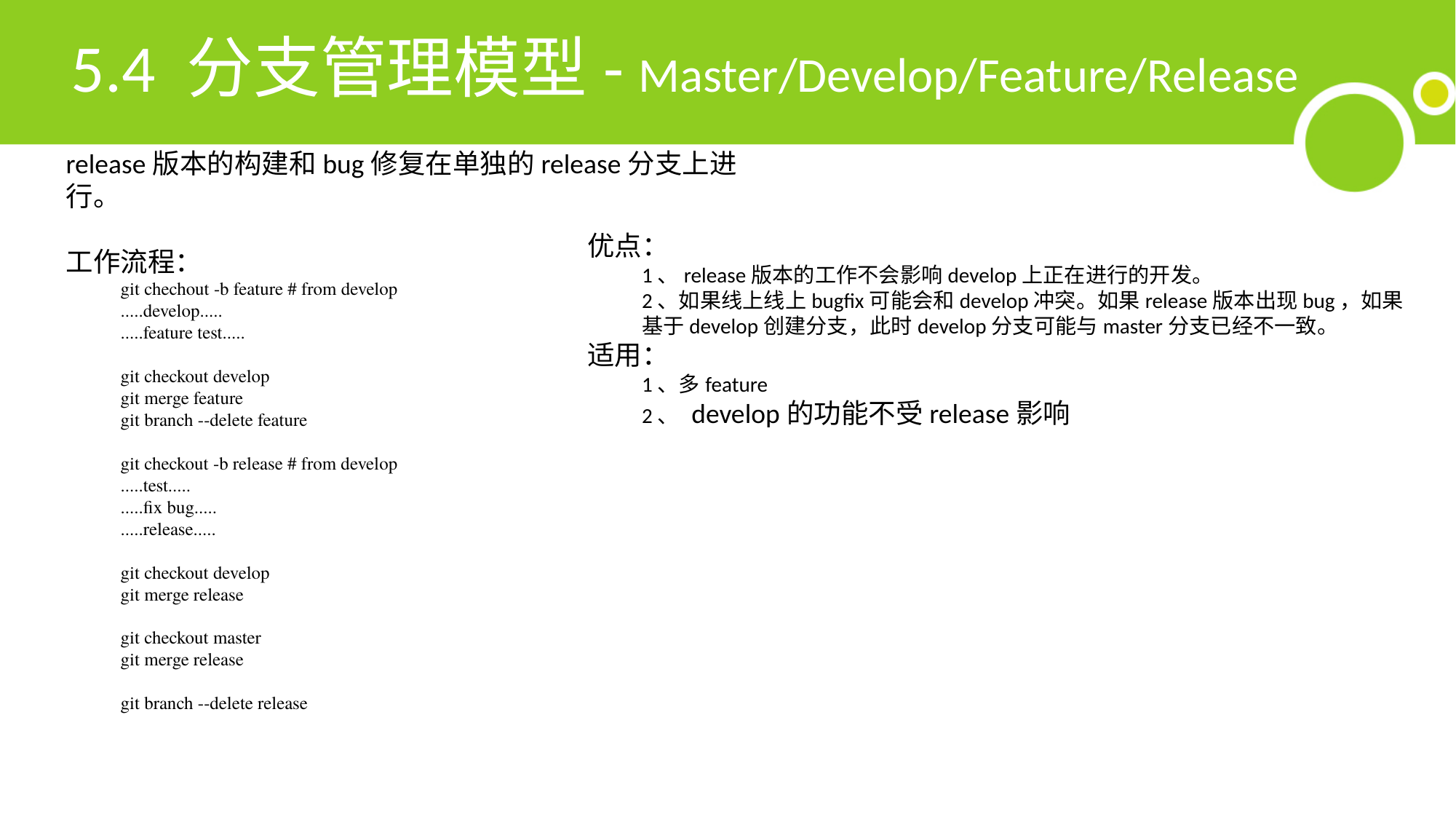

5.4 分支管理模型- Master/Develop/Feature/Release
release版本的构建和bug修复在单独的release分支上进行。

工作流程：
git chechout -b feature # from develop
.....develop.....
.....feature test.....

git checkout develop
git merge feature
git branch --delete feature

git checkout -b release # from develop
.....test.....
.....fix bug.....
.....release.....

git checkout develop
git merge release

git checkout master
git merge release

git branch --delete release
优点：
1、release版本的工作不会影响develop上正在进行的开发。
2、如果线上线上bugfix可能会和develop冲突。如果release版本出现bug，如果基于develop创建分支，此时develop分支可能与master分支已经不一致。
适用：
1、多feature
2、 develop的功能不受release影响